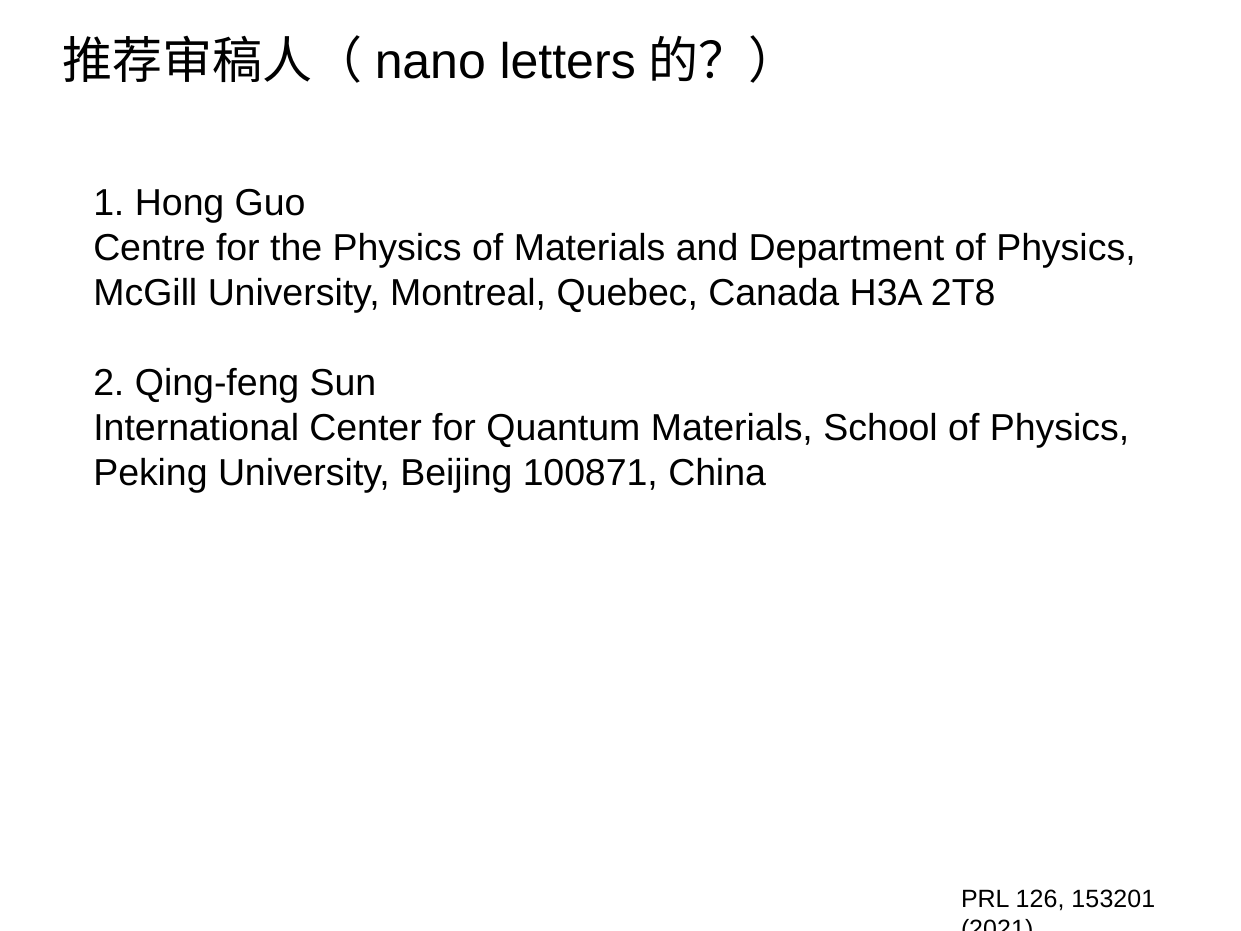

推荐审稿人（nano letters的？）
1. Hong Guo
Centre for the Physics of Materials and Department of Physics,
McGill University, Montreal, Quebec, Canada H3A 2T8

2. Qing-feng Sun
International Center for Quantum Materials, School of Physics,
Peking University, Beijing 100871, China

PRL 126, 153201 (2021)